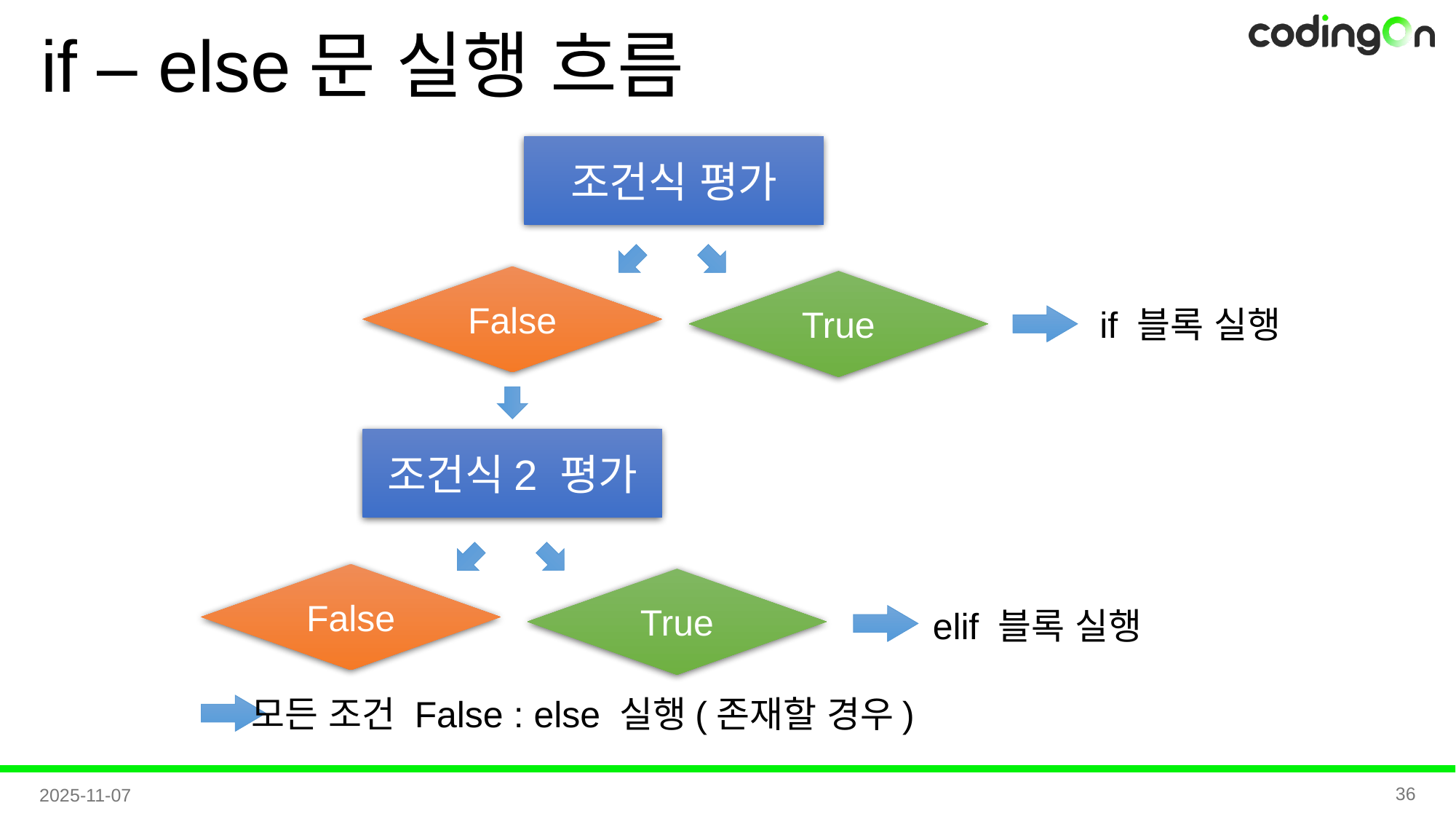

# if – else문 실행 흐름
조건식 평가

False
True

조건식2 평가

False
True
if 블록 실행

elif 블록 실행

모든 조건 False : else 실행(존재할 경우)

36
2025-11-07